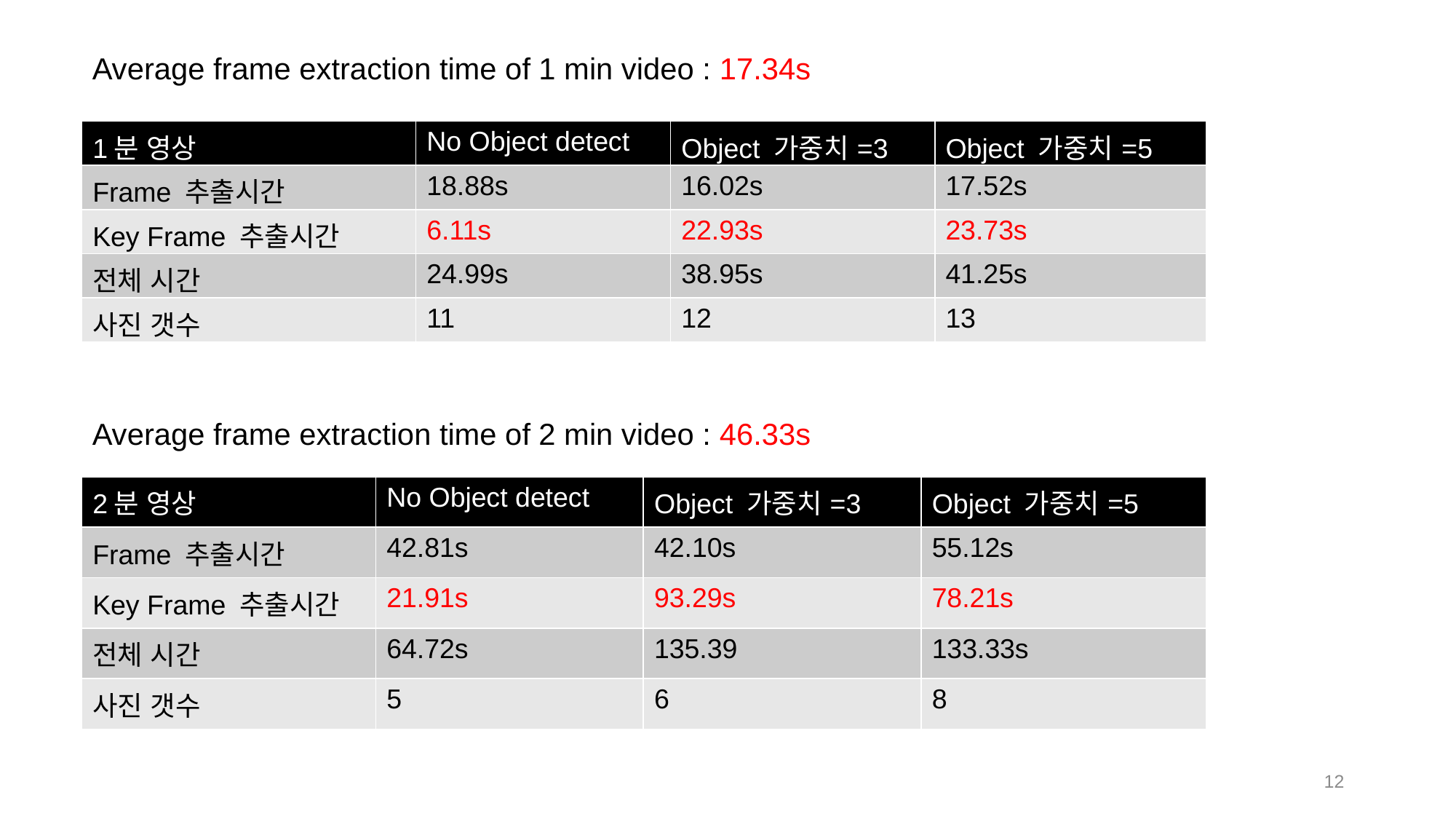

Average frame extraction time of 1 min video : 17.34s

| 1분 영상 | No Object detect | Object 가중치=3 | Object 가중치=5 |
| --- | --- | --- | --- |
| Frame 추출시간 | 18.88s | 16.02s | 17.52s |
| Key Frame 추출시간 | 6.11s | 22.93s | 23.73s |
| 전체 시간 | 24.99s | 38.95s | 41.25s |
| 사진 갯수 | 11 | 12 | 13 |
Average frame extraction time of 2 min video : 46.33s

| 2분 영상 | No Object detect | Object 가중치=3 | Object 가중치=5 |
| --- | --- | --- | --- |
| Frame 추출시간 | 42.81s | 42.10s | 55.12s |
| Key Frame 추출시간 | 21.91s | 93.29s | 78.21s |
| 전체 시간 | 64.72s | 135.39 | 133.33s |
| 사진 갯수 | 5 | 6 | 8 |
12